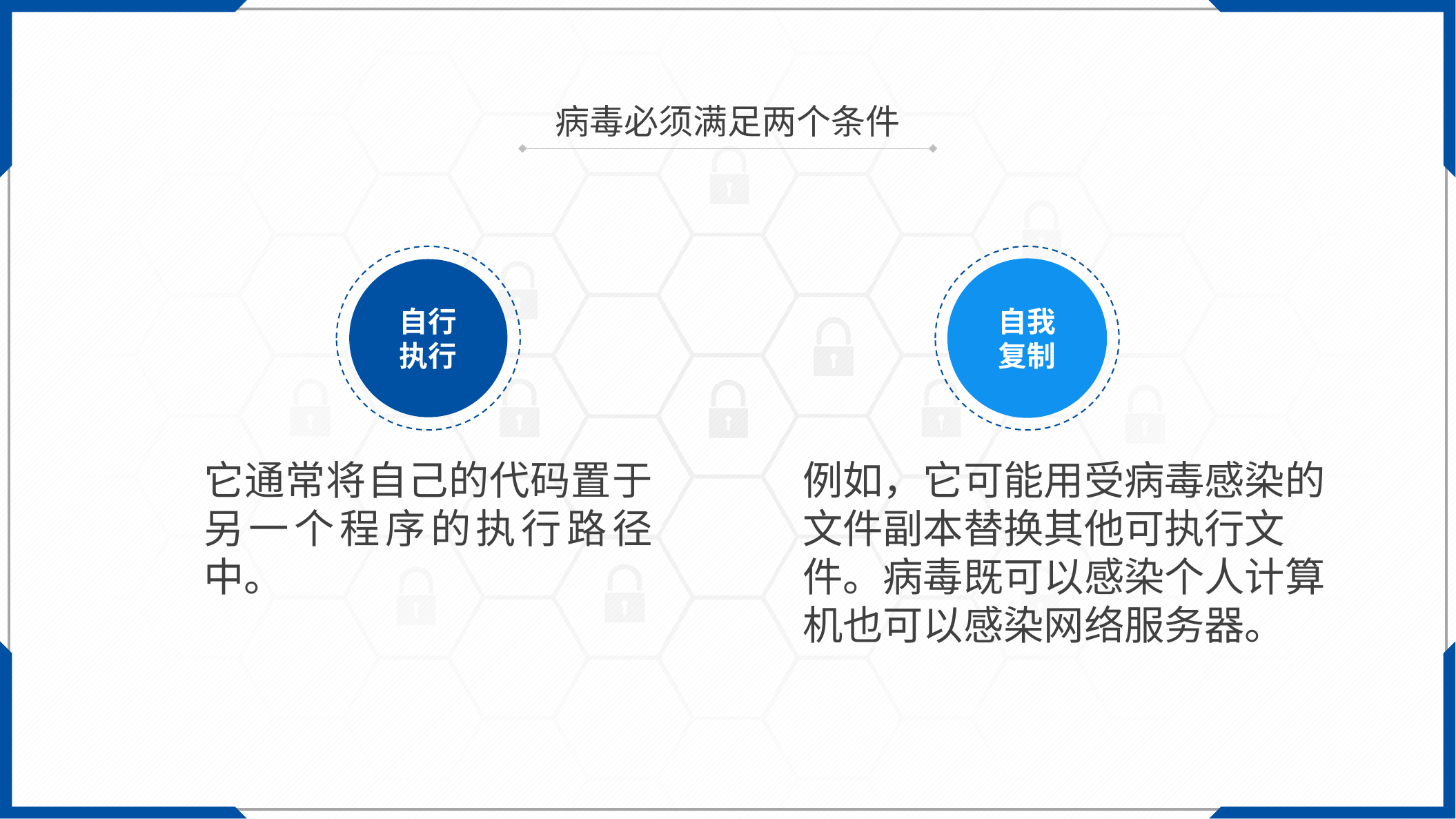

病毒必须满足两个条件

自行执行

自我复制
它通常将自己的代码置于另一个程序的执行路径中。
例如，它可能用受病毒感染的文件副本替换其他可执行文件。病毒既可以感染个人计算机也可以感染网络服务器。